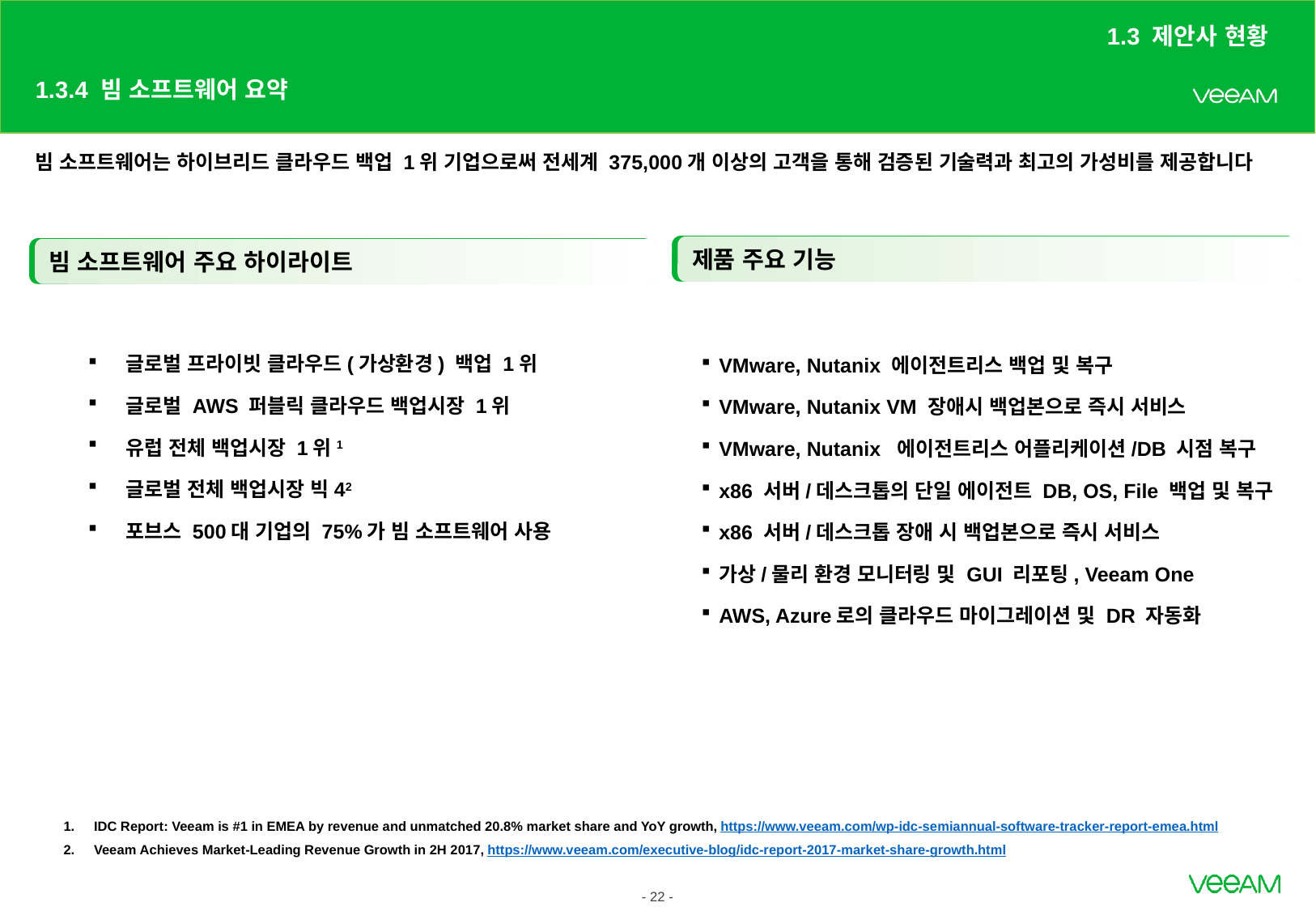

1.3 제안사 현황
# 1.3.4 빔 소프트웨어 요약
빔 소프트웨어는 하이브리드 클라우드 백업 1위 기업으로써 전세계 375,000개 이상의 고객을 통해 검증된 기술력과 최고의 가성비를 제공합니다
제품 주요 기능
빔 소프트웨어 주요 하이라이트
글로벌 프라이빗 클라우드(가상환경) 백업 1위
글로벌 AWS 퍼블릭 클라우드 백업시장 1위
유럽 전체 백업시장 1위1
글로벌 전체 백업시장 빅42
포브스 500대 기업의 75%가 빔 소프트웨어 사용
VMware, Nutanix 에이전트리스 백업 및 복구
VMware, Nutanix VM 장애시 백업본으로 즉시 서비스
VMware, Nutanix  에이전트리스 어플리케이션/DB 시점 복구
x86 서버/데스크톱의 단일 에이전트 DB, OS, File 백업 및 복구
x86 서버/데스크톱 장애 시 백업본으로 즉시 서비스
가상/물리 환경 모니터링 및 GUI 리포팅, Veeam One
AWS, Azure로의 클라우드 마이그레이션 및 DR 자동화
IDC Report: Veeam is #1 in EMEA by revenue and unmatched 20.8% market share and YoY growth, https://www.veeam.com/wp-idc-semiannual-software-tracker-report-emea.html
Veeam Achieves Market-Leading Revenue Growth in 2H 2017, https://www.veeam.com/executive-blog/idc-report-2017-market-share-growth.html